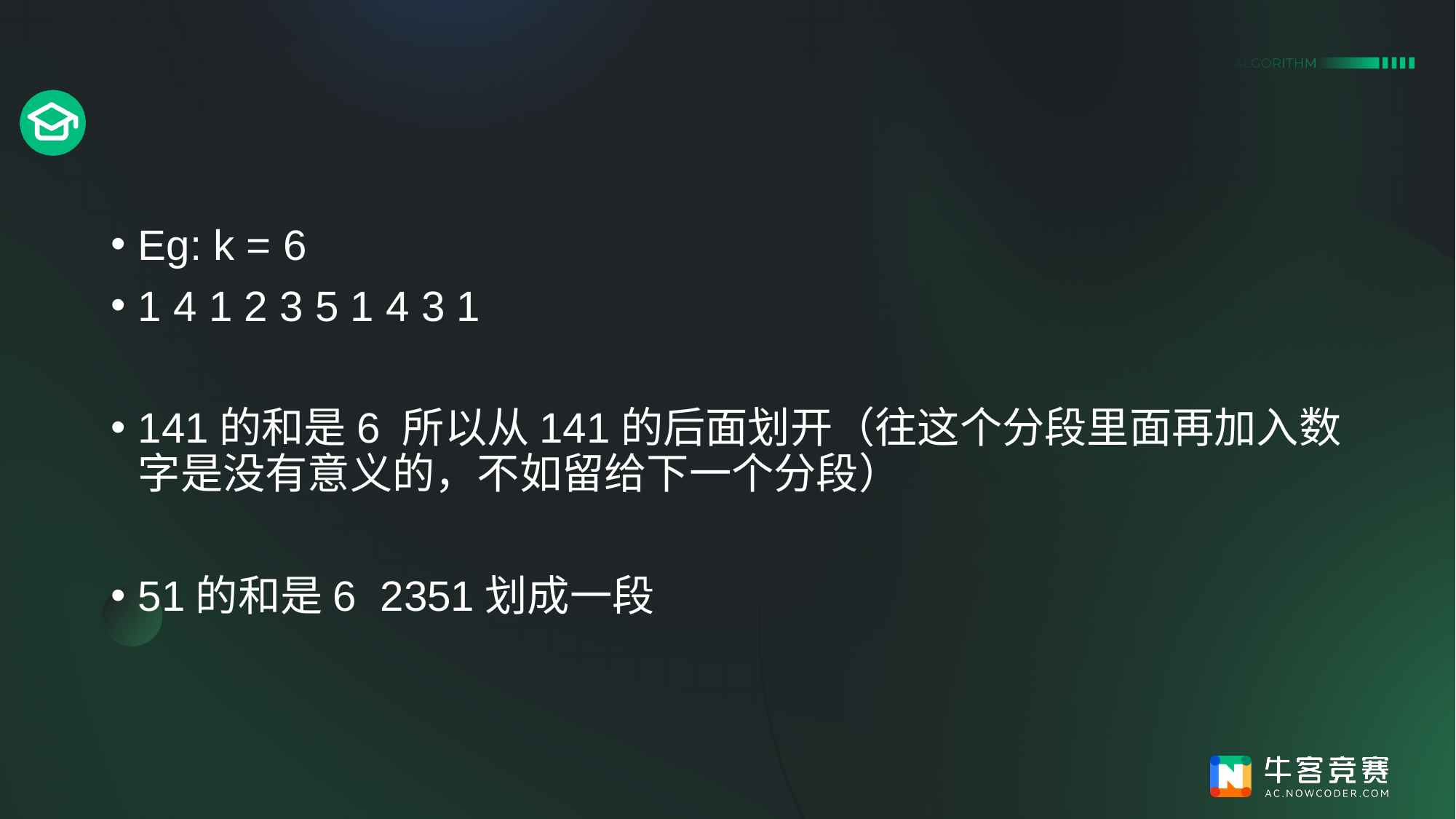

#
Eg: k = 6
1 4 1 2 3 5 1 4 3 1

141的和是6 所以从141的后面划开（往这个分段里面再加入数字是没有意义的，不如留给下一个分段）

51的和是6  2351划成一段